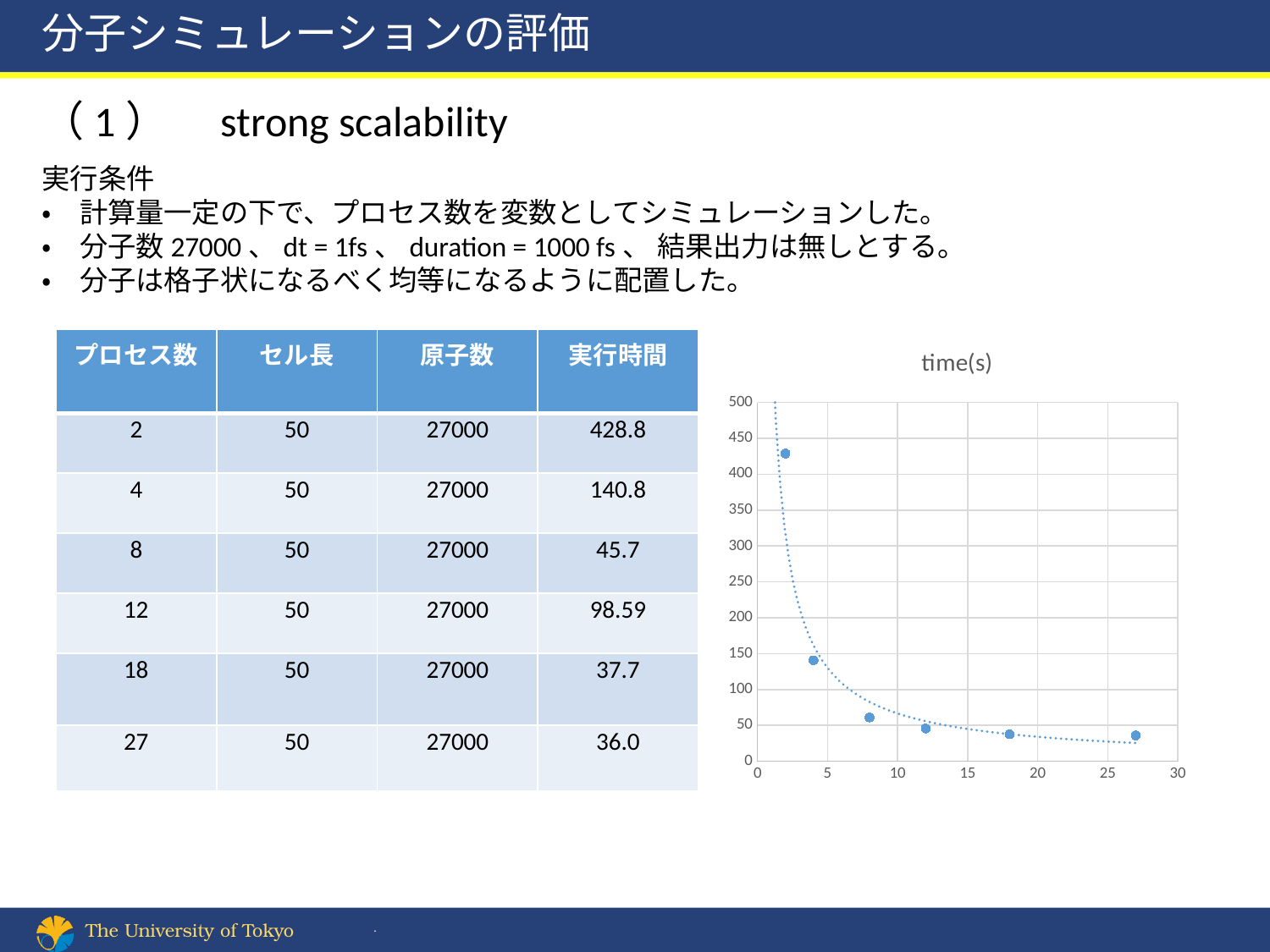

分子シミュレーションの評価
（1）　strong scalability
実行条件
・　計算量一定の下で、プロセス数を変数としてシミュレーションした。
・　分子数27000、dt = 1fs、duration = 1000 fs、 結果出力は無しとする。
・　分子は格子状になるべく均等になるように配置した。

### Chart:

| Category | time(s) |
|---|---|
| プロセス数 | セル長 | 原子数 | 実行時間 |
| --- | --- | --- | --- |
| 2 | 50 | 27000 | 428.8 |
| 4 | 50 | 27000 | 140.8 |
| 8 | 50 | 27000 | 45.7 |
| 12 | 50 | 27000 | 98.59 |
| 18 | 50 | 27000 | 37.7 |
| 27 | 50 | 27000 | 36.0 |
.